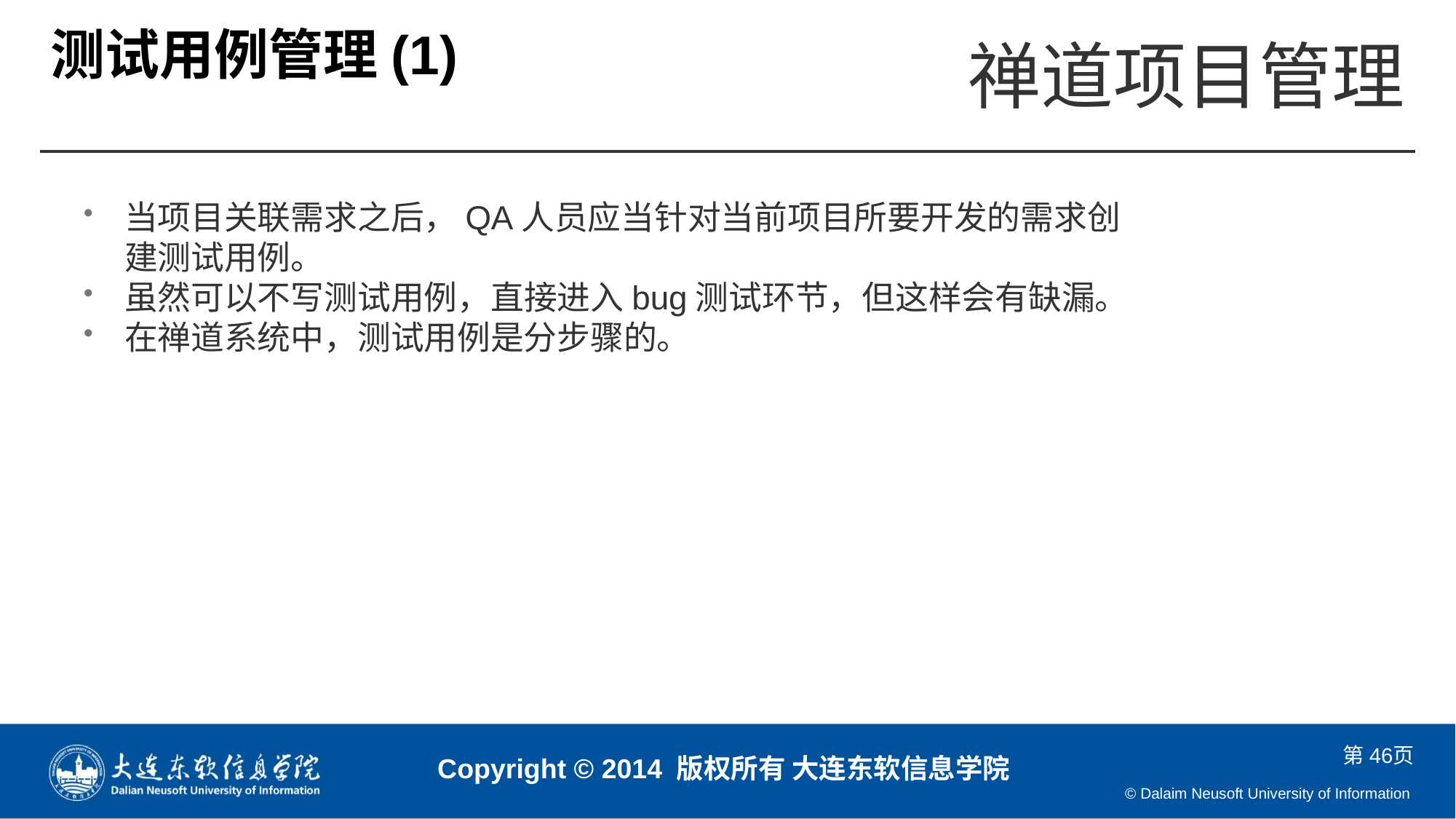

# 测试用例管理(1)

当项目关联需求之后，QA人员应当针对当前项目所要开发的需求创建测试用例。
虽然可以不写测试用例，直接进入bug测试环节，但这样会有缺漏。
在禅道系统中，测试用例是分步骤的。